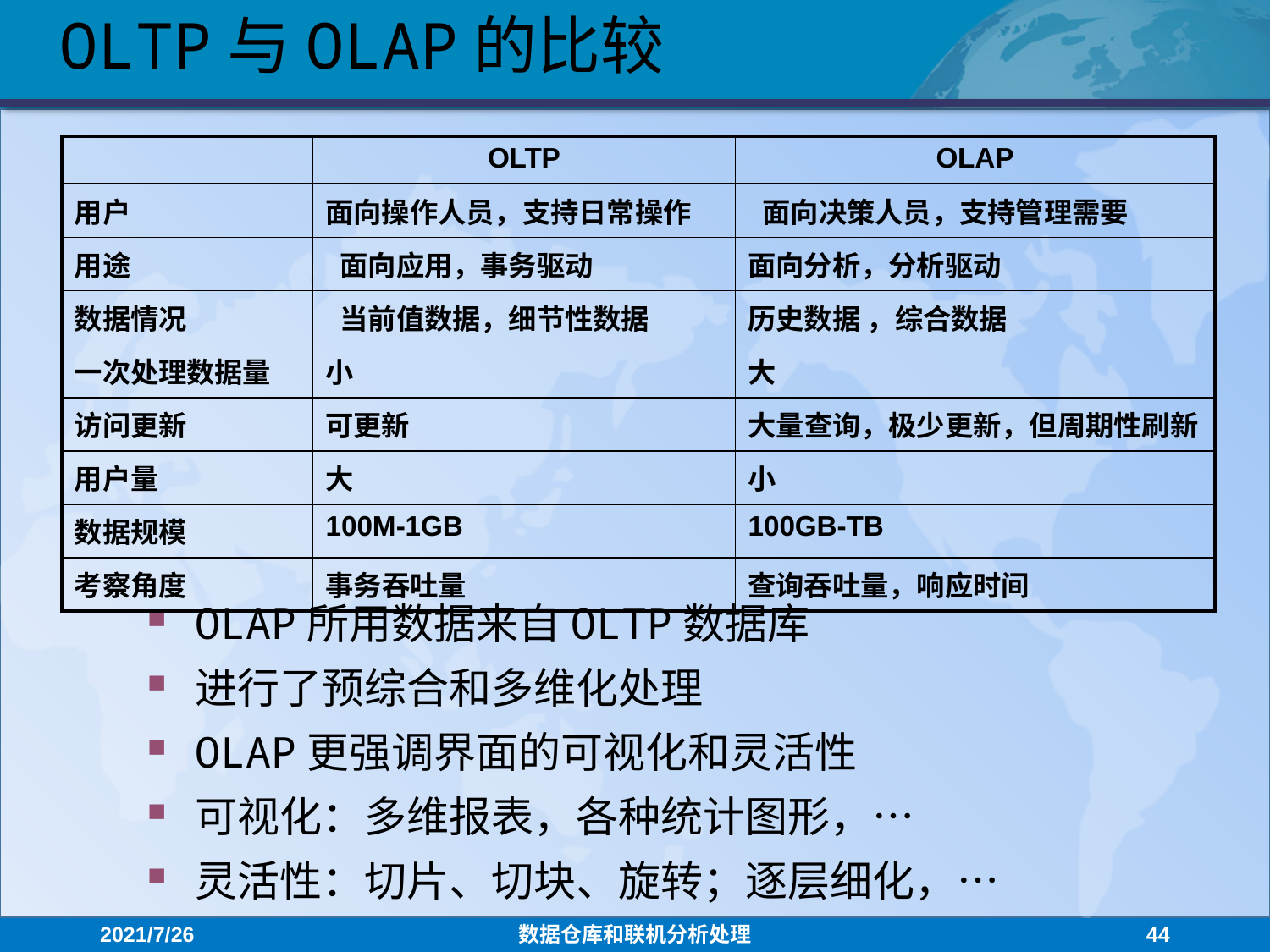

OLTP与OLAP的比较
|  | OLTP | OLAP |
| --- | --- | --- |
| 用户 | 面向操作人员，支持日常操作 | 面向决策人员，支持管理需要 |
| 用途 | 面向应用，事务驱动 | 面向分析，分析驱动 |
| 数据情况 | 当前值数据，细节性数据 | 历史数据 ，综合数据 |
| 一次处理数据量 | 小 | 大 |
| 访问更新 | 可更新 | 大量查询，极少更新，但周期性刷新 |
| 用户量 | 大 | 小 |
| 数据规模 | 100M-1GB | 100GB-TB |
| 考察角度 | 事务吞吐量 | 查询吞吐量，响应时间 |
OLAP所用数据来自OLTP数据库
进行了预综合和多维化处理
OLAP更强调界面的可视化和灵活性
可视化：多维报表，各种统计图形，…
灵活性：切片、切块、旋转；逐层细化，…
2021/7/26
数据仓库和联机分析处理
44